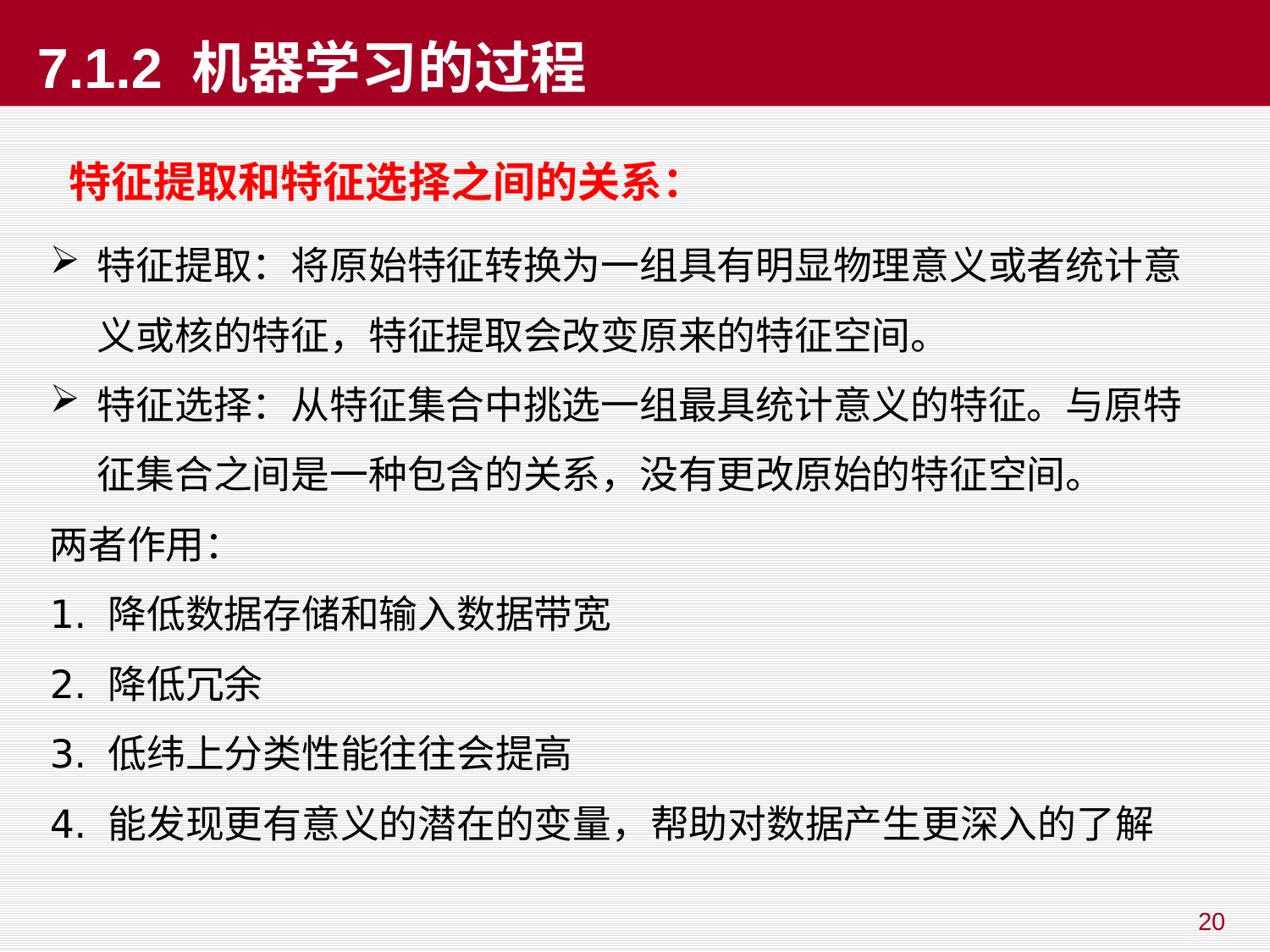

# 7.1.2 机器学习的过程
特征提取和特征选择之间的关系：
特征提取：将原始特征转换为一组具有明显物理意义或者统计意义或核的特征，特征提取会改变原来的特征空间。
特征选择：从特征集合中挑选一组最具统计意义的特征。与原特征集合之间是一种包含的关系，没有更改原始的特征空间。
两者作用：
1. 降低数据存储和输入数据带宽
2. 降低冗余
3. 低纬上分类性能往往会提高
4. 能发现更有意义的潜在的变量，帮助对数据产生更深入的了解
20